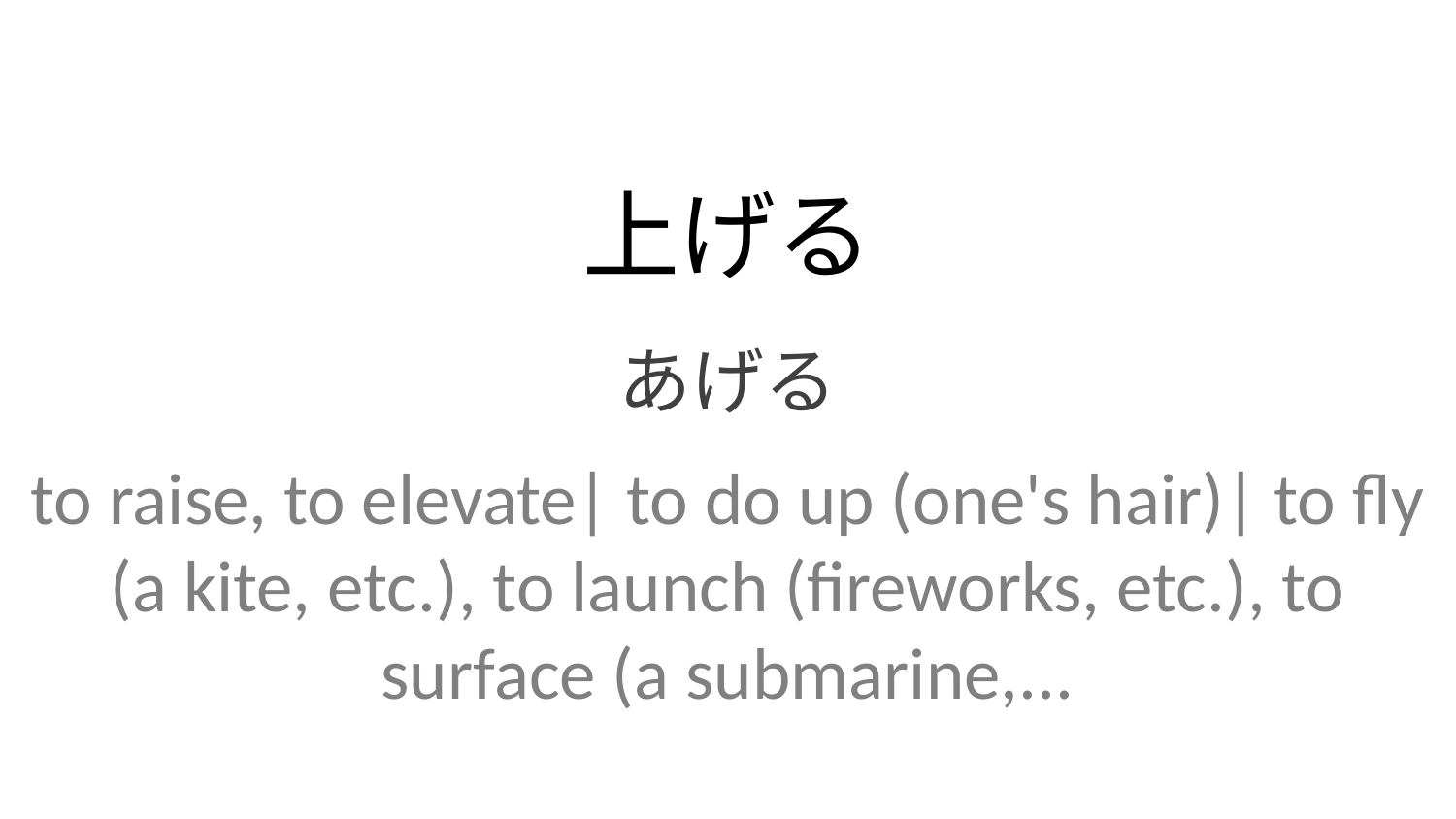

上げる

あげる
to raise, to elevate| to do up (one's hair)| to fly (a kite, etc.), to launch (fireworks, etc.), to surface (a submarine,...